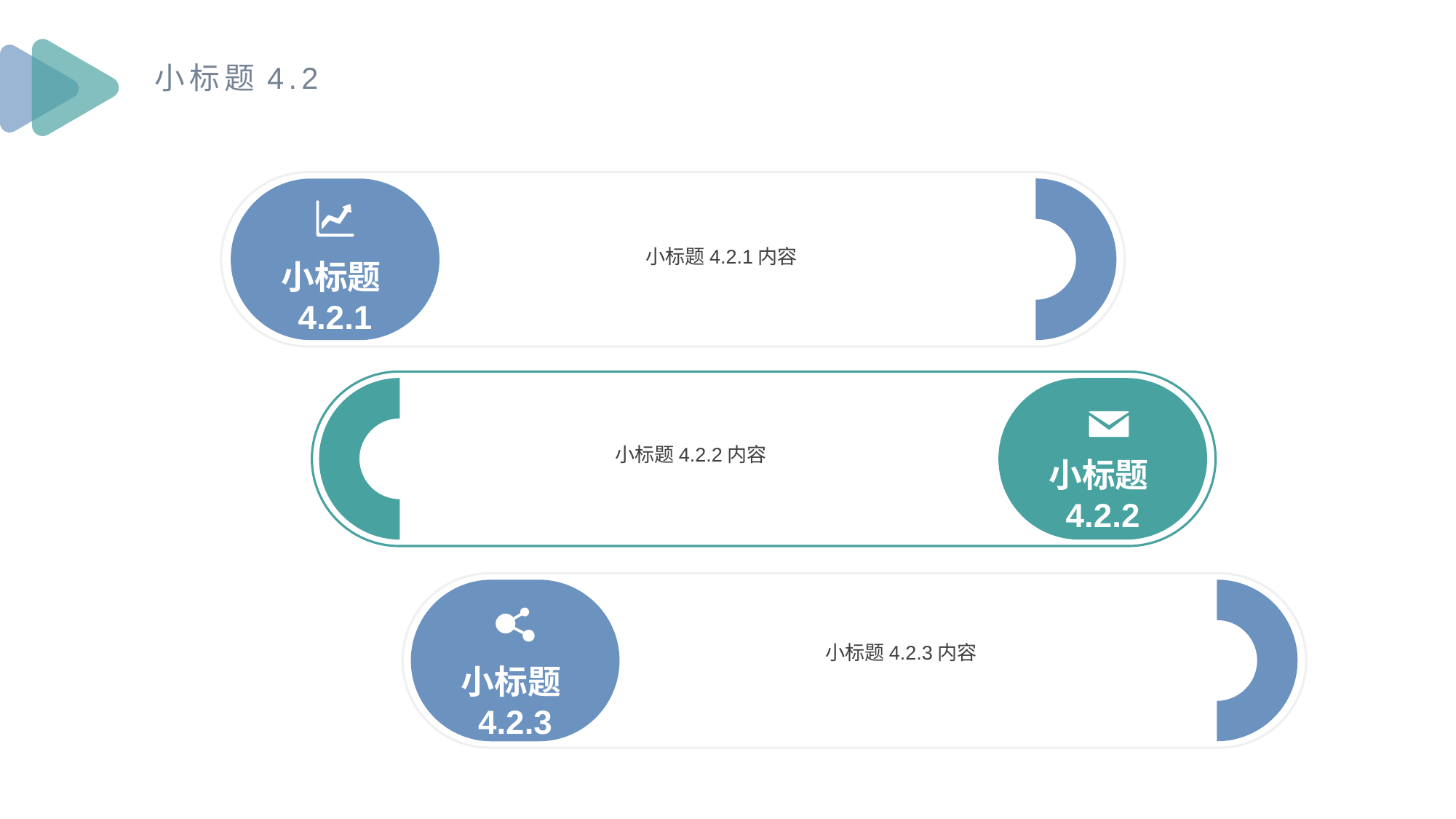

小标题4.2

小标题4.2.1内容
小标题4.2.1

小标题4.2.2内容
小标题4.2.2

小标题4.2.3内容
小标题4.2.3